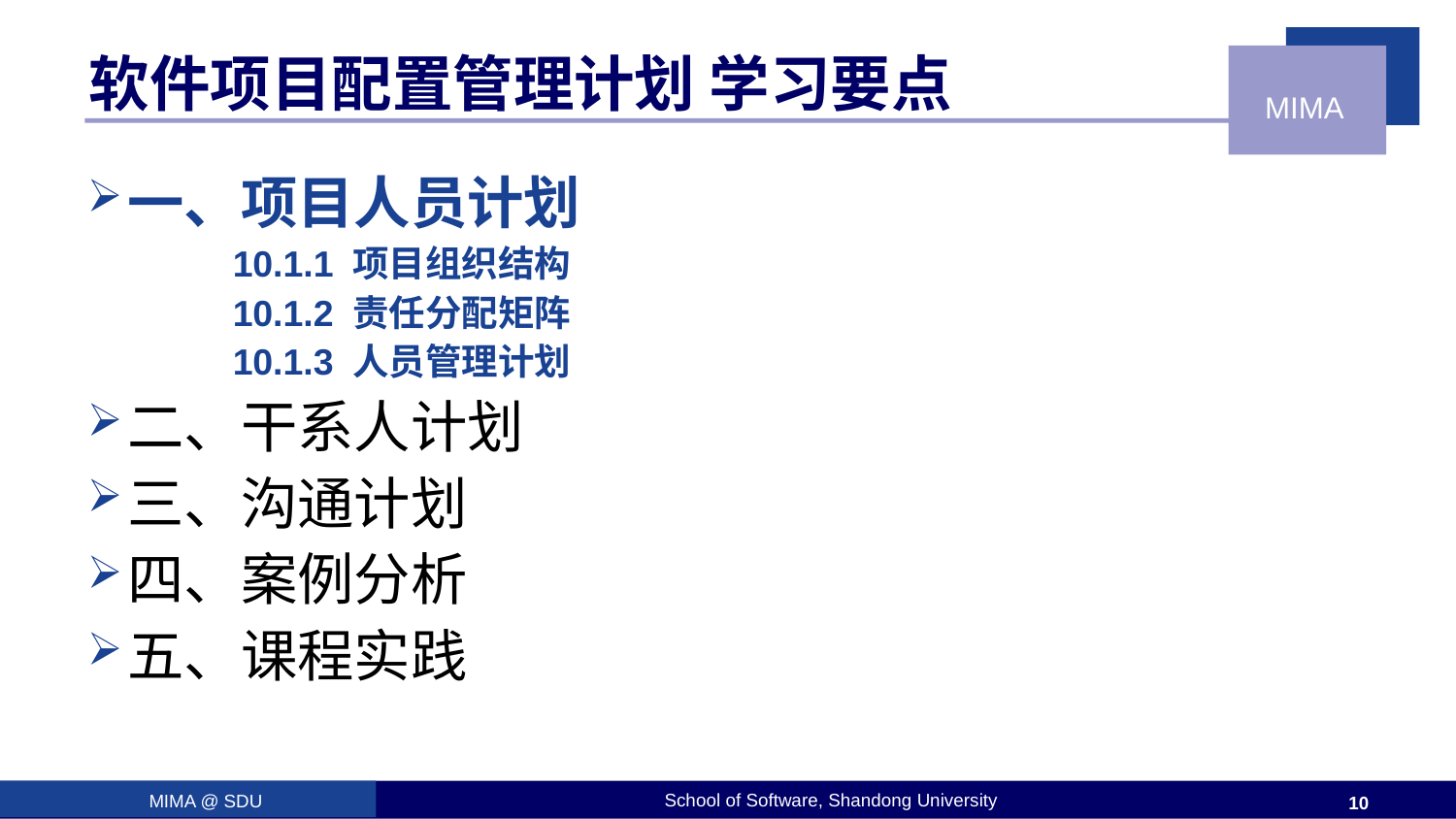

# 软件项目配置管理计划 学习要点
一、项目人员计划
	10.1.1 项目组织结构
	10.1.2 责任分配矩阵
	10.1.3 人员管理计划
二、干系人计划
三、沟通计划
四、案例分析
五、课程实践